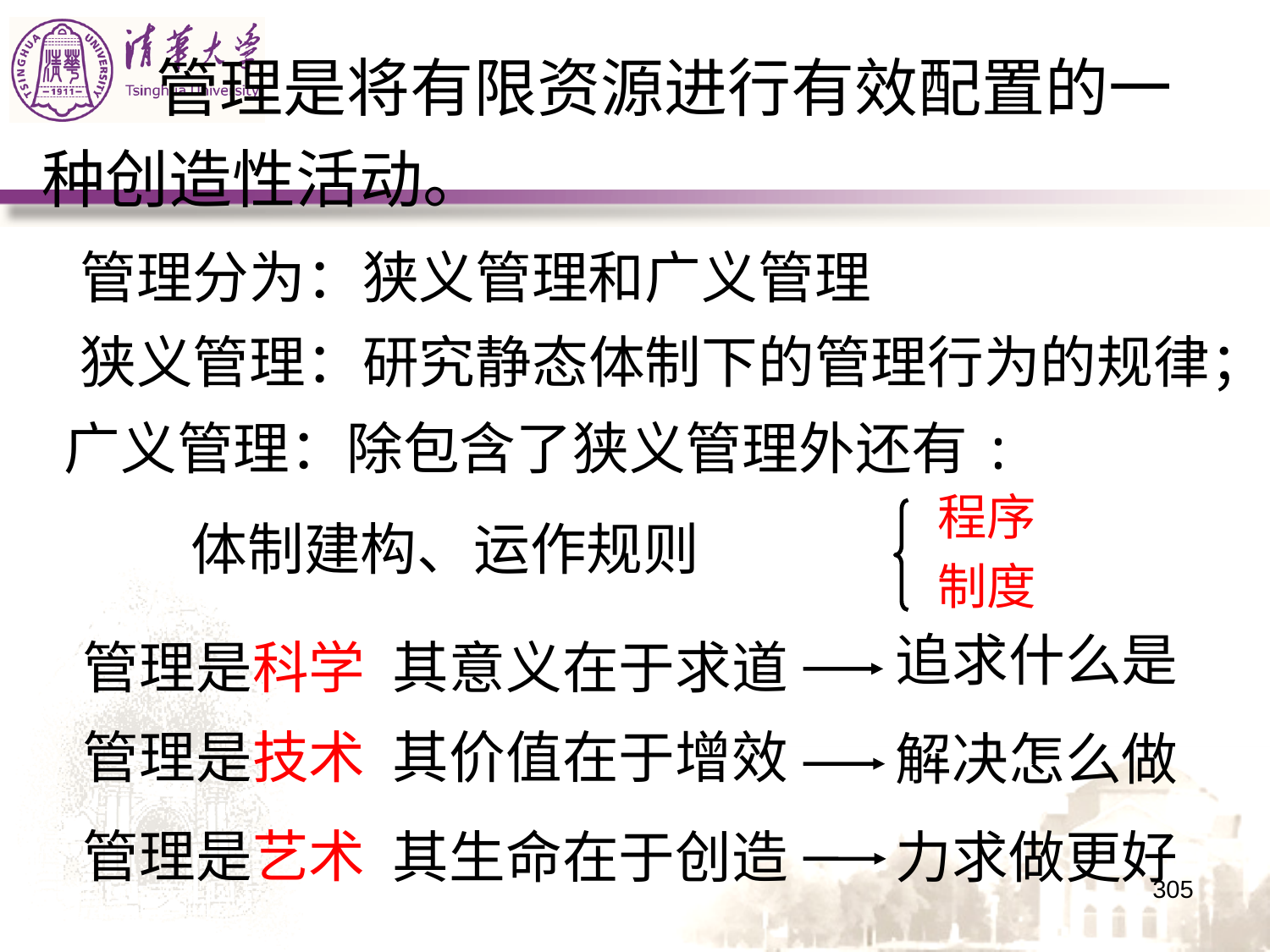

管理是将有限资源进行有效配置的一种创造性活动。
管理分为：狭义管理和广义管理
狭义管理：研究静态体制下的管理行为的规律；
  广义管理：除包含了狭义管理外还有:
            体制建构、运作规则
程序
制度

追求什么是
管理是科学
其意义在于求道

管理是技术
其价值在于增效
解决怎么做

管理是艺术
其生命在于创造
力求做更好

305